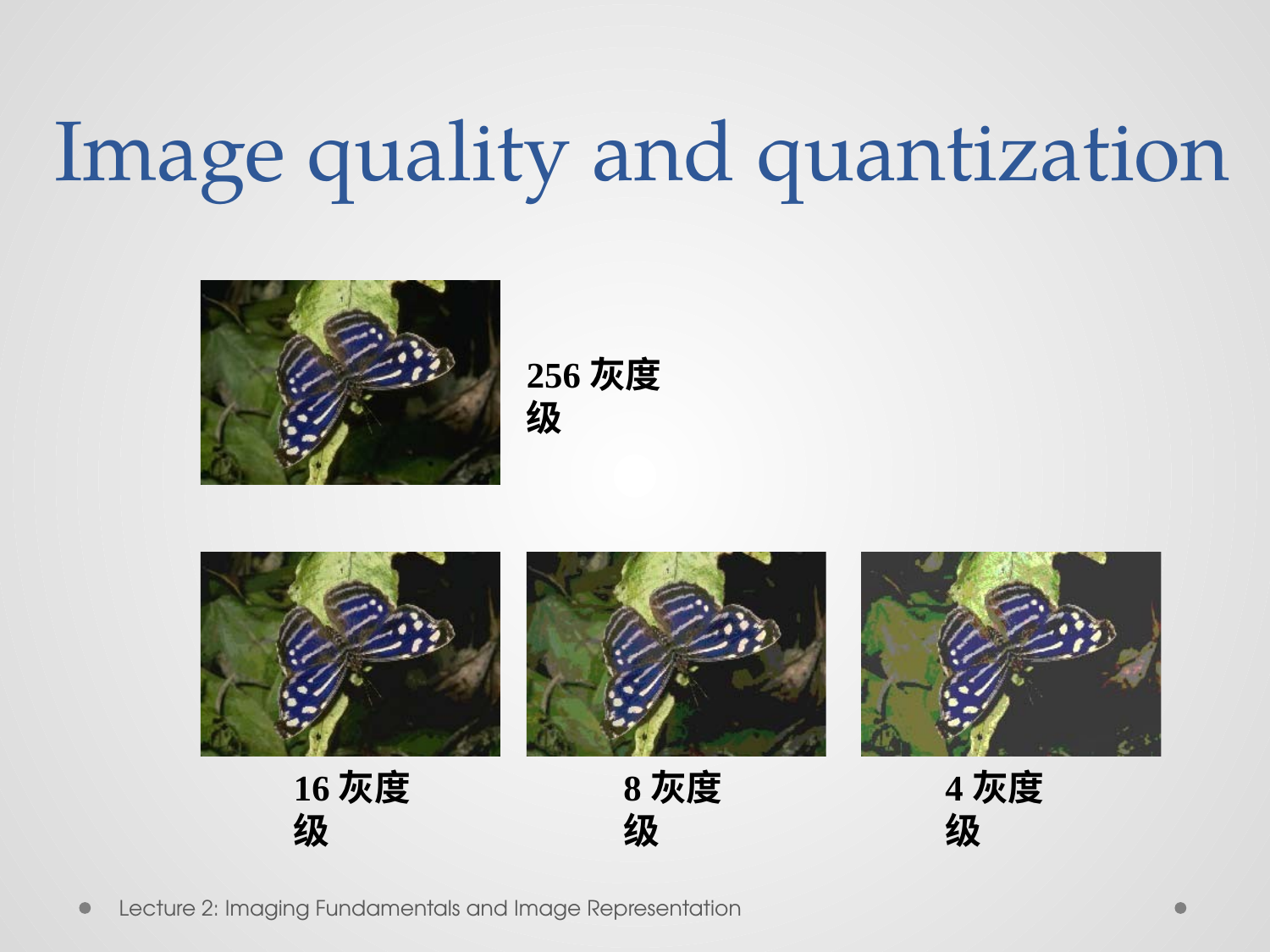

# Image quality and quantization

256灰度级

16灰度级
8灰度级
4灰度级